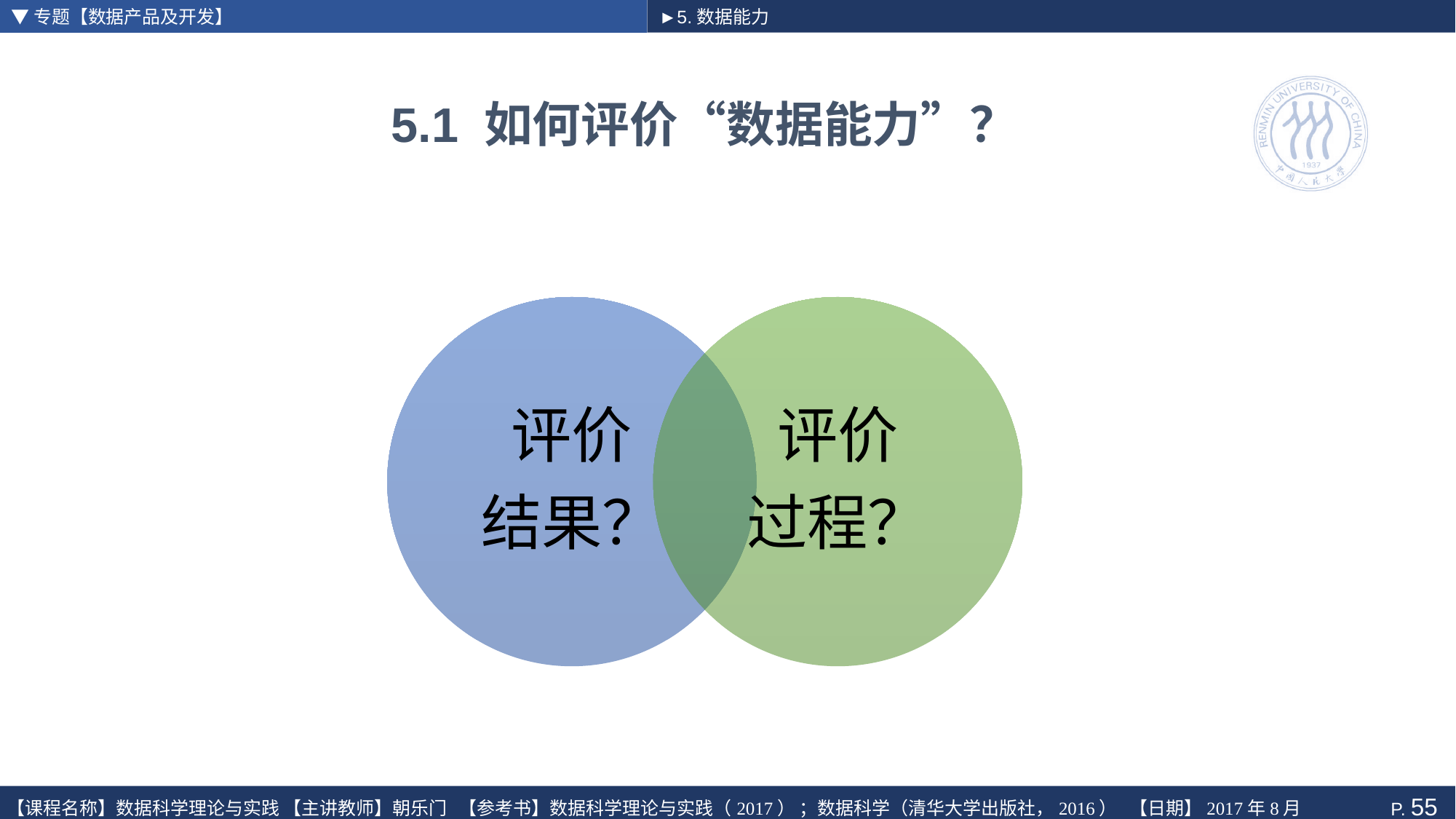

▼专题【数据产品及开发】

►5.数据能力

# 5.1 如何评价“数据能力”？
评价
结果？
评价
过程？